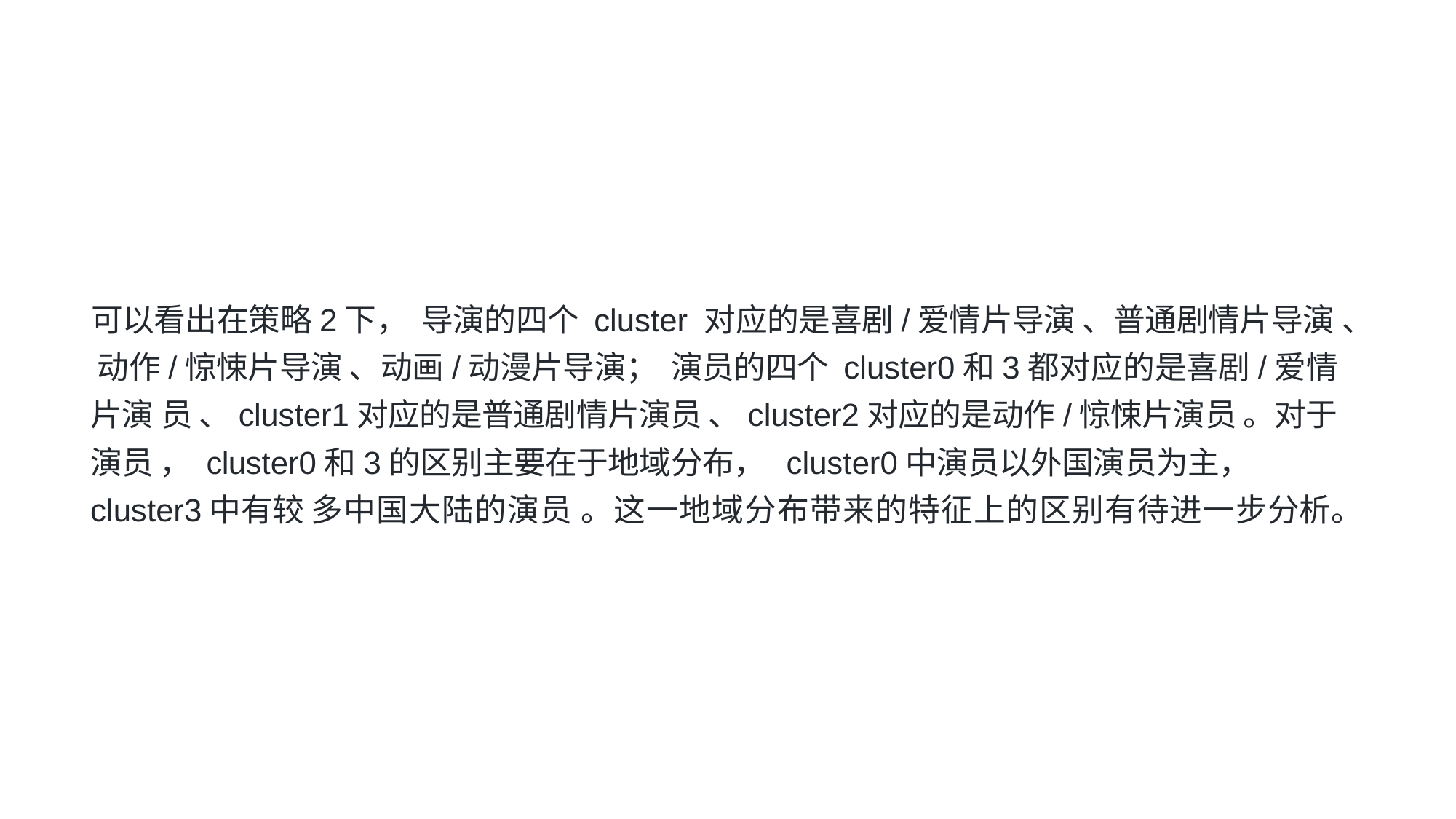

可以看出在策略2下，  导演的四个 cluster 对应的是喜剧/爱情片导演 、普通剧情片导演 、 动作/惊悚片导演 、动画/动漫片导演；  演员的四个 cluster0和3都对应的是喜剧/爱情片演 员 、cluster1对应的是普通剧情片演员 、cluster2对应的是动作/惊悚片演员 。对于演员 ， cluster0和3的区别主要在于地域分布，  cluster0中演员以外国演员为主，  cluster3中有较 多中国大陆的演员 。这⼀地域分布带来的特征上的区别有待进⼀步分析。